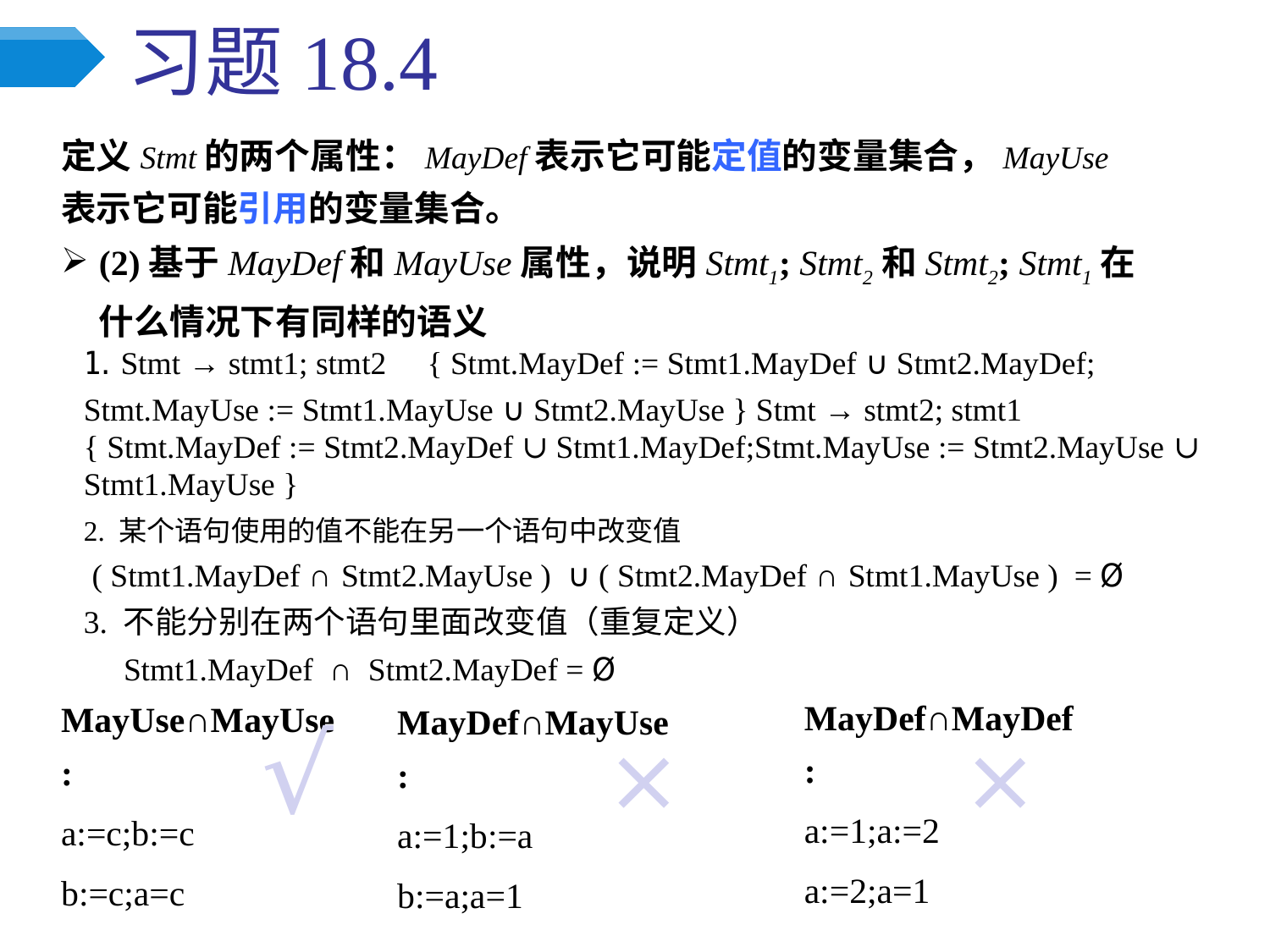

# 习题18.4
定义Stmt的两个属性：MayDef表示它可能定值的变量集合，MayUse表示它可能引用的变量集合。
(2)基于MayDef和MayUse属性，说明Stmt1; Stmt2和Stmt2; Stmt1在什么情况下有同样的语义
1. Stmt → stmt1; stmt2     { Stmt.MayDef := Stmt1.MayDef ∪ Stmt2.MayDef;
Stmt.MayUse := Stmt1.MayUse ∪ Stmt2.MayUse } Stmt → stmt2; stmt1     { Stmt.MayDef := Stmt2.MayDef ∪ Stmt1.MayDef;Stmt.MayUse := Stmt2.MayUse ∪ Stmt1.MayUse }
2. 某个语句使用的值不能在另一个语句中改变值
 ( Stmt1.MayDef ∩ Stmt2.MayUse )  ∪ ( Stmt2.MayDef ∩ Stmt1.MayUse )  = Ø
3. 不能分别在两个语句里面改变值（重复定义）
    Stmt1.MayDef  ∩  Stmt2.MayDef = Ø
MayDef∩MayDef:
a:=1;a:=2
a:=2;a=1

MayUse∩MayUse:
a:=c;b:=c
b:=c;a=c

MayDef∩MayUse:
a:=1;b:=a
b:=a;a=1

√
×
×